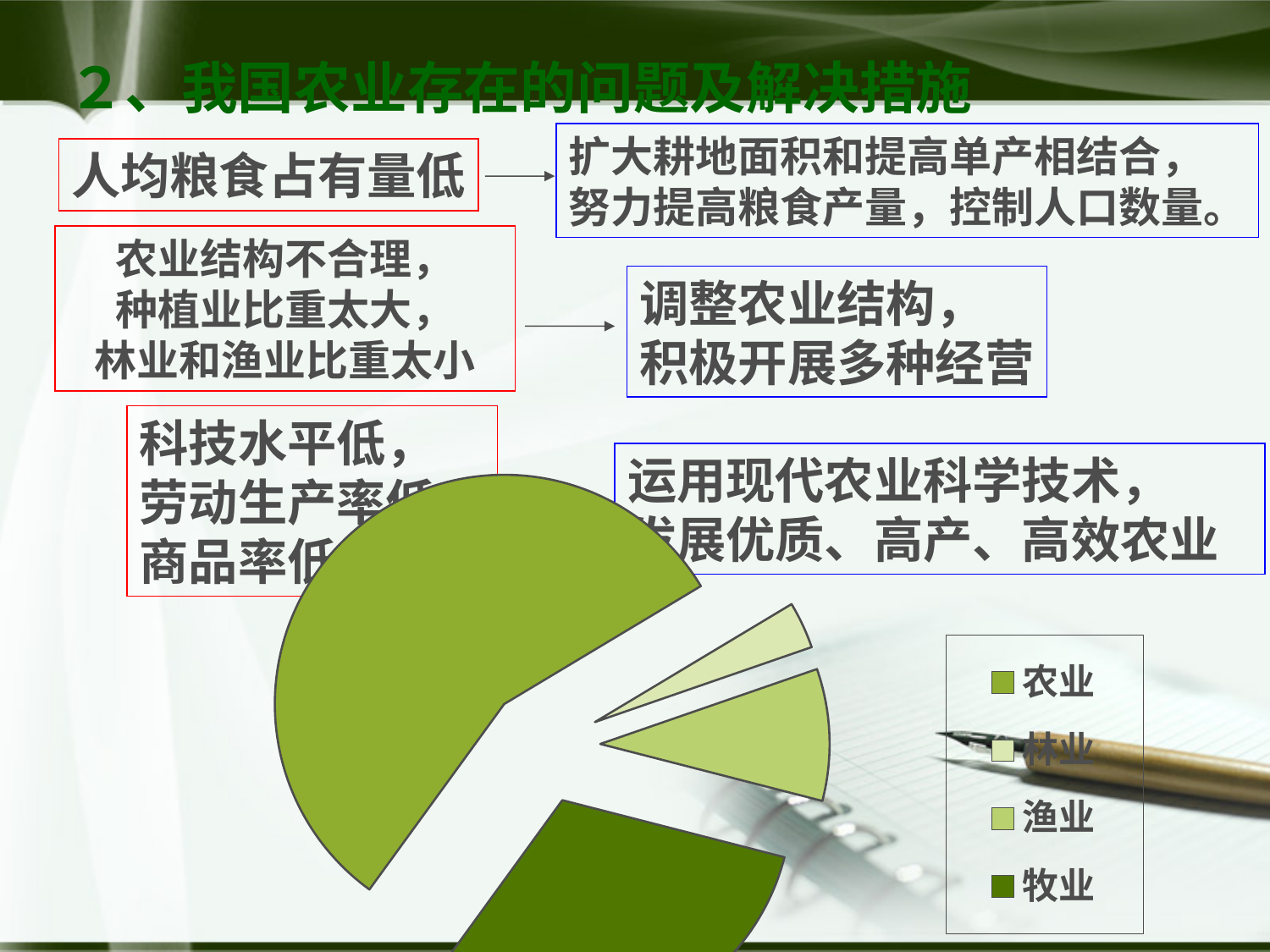

２、我国农业存在的问题及解决措施
扩大耕地面积和提高单产相结合，
努力提高粮食产量，控制人口数量。
人均粮食占有量低

农业结构不合理，
种植业比重太大，
林业和渔业比重太小
调整农业结构，
积极开展多种经营

### Chart

| Category | 农业 |  |  |  |
|---|---|---|---|---|
| 农业 | 56.4 | None | None | None |
| 林业 | 3.3 | None | None | None |
| 渔业 | 9.3 | None | None | None |
| 牧业 | 31.0 | None | None | None |
科技水平低，
劳动生产率低，
商品率低
运用现代农业科学技术，
发展优质、高产、高效农业